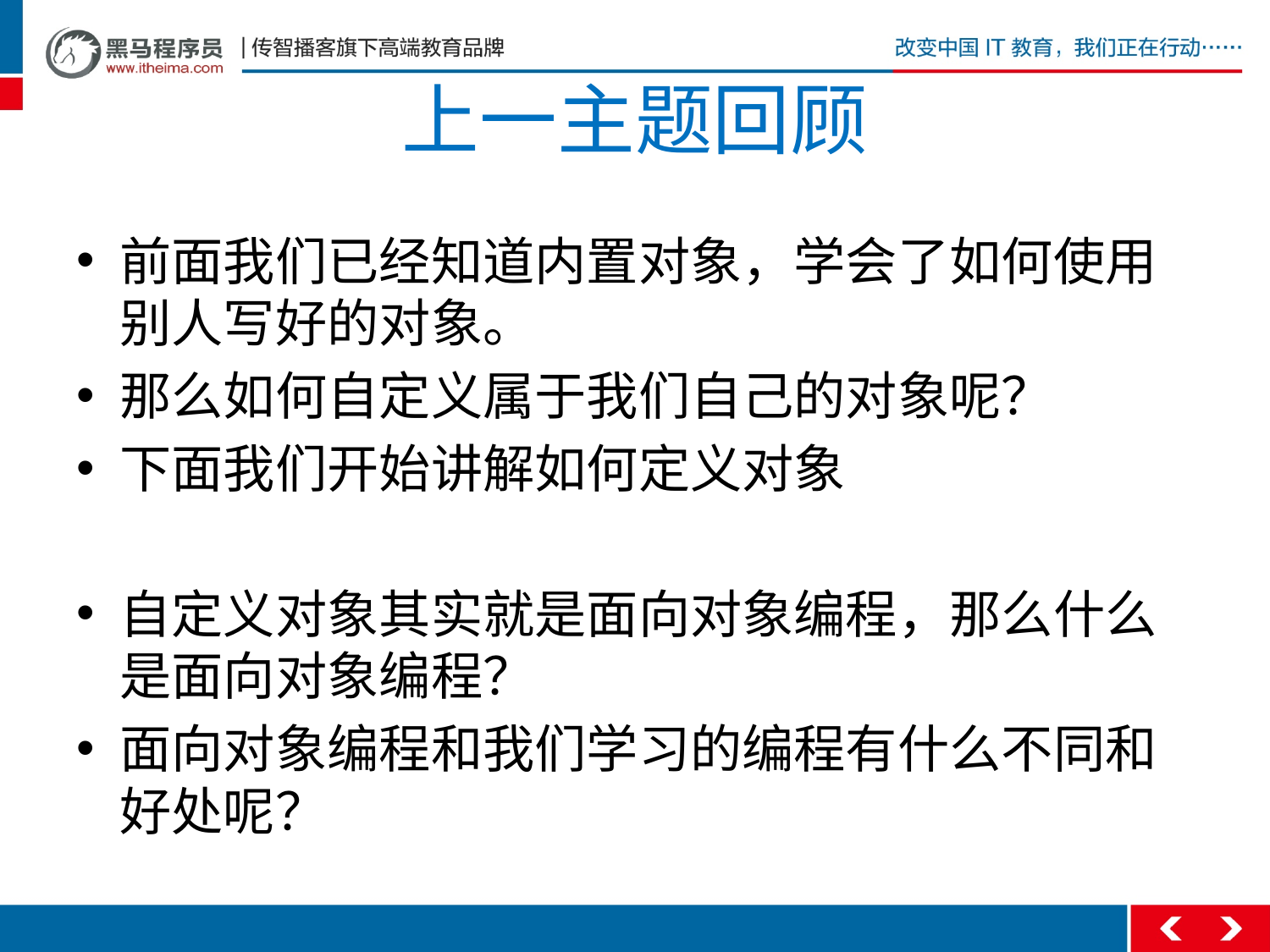

# 上一主题回顾
前面我们已经知道内置对象，学会了如何使用别人写好的对象。
那么如何自定义属于我们自己的对象呢？
下面我们开始讲解如何定义对象

自定义对象其实就是面向对象编程，那么什么是面向对象编程？
面向对象编程和我们学习的编程有什么不同和好处呢？